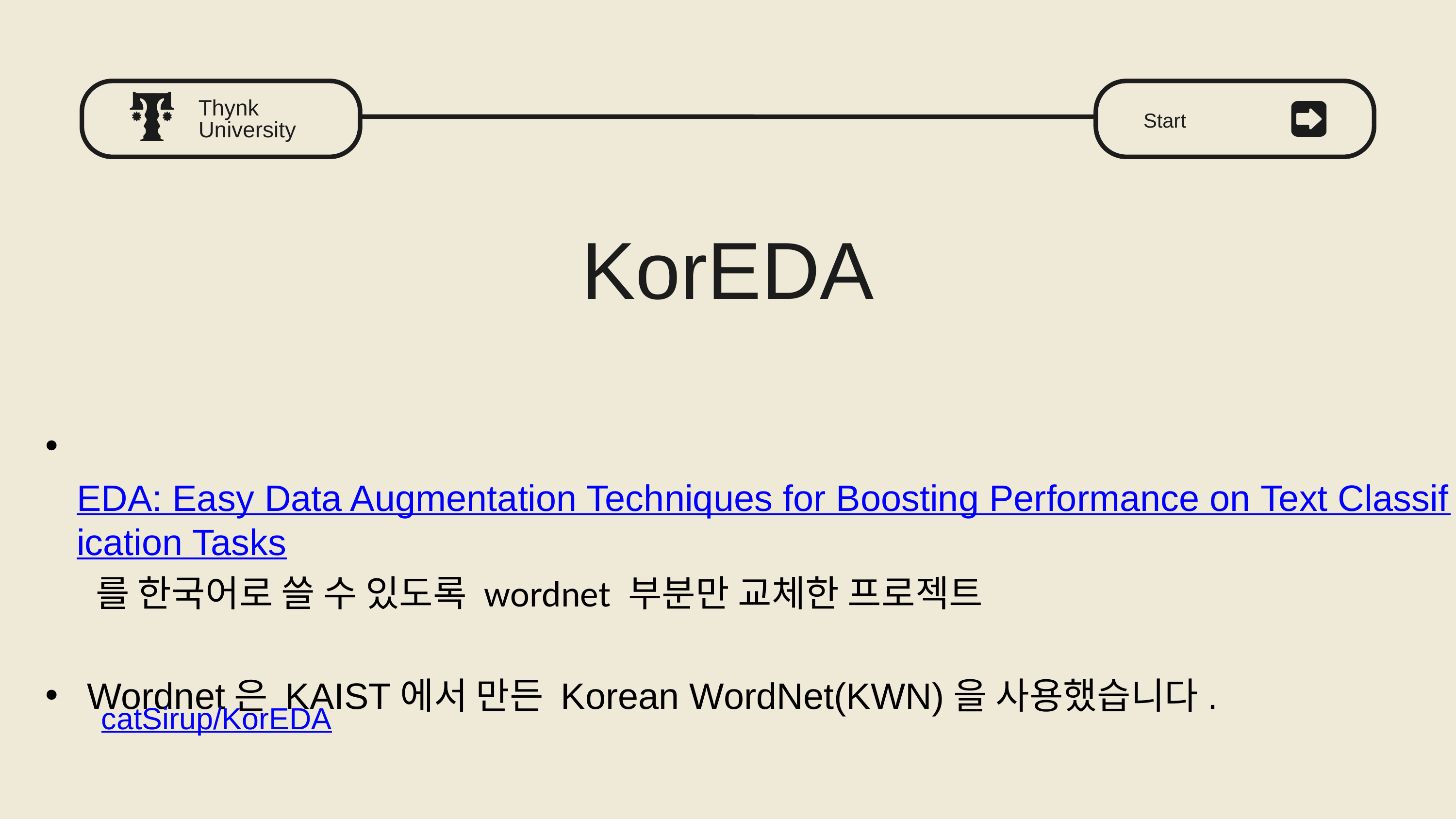

Thynk University

Start

KorEDA
 EDA: Easy Data Augmentation Techniques for Boosting Performance on Text Classification Tasks 를 한국어로 쓸 수 있도록 wordnet 부분만 교체한 프로젝트

 Wordnet은 KAIST에서 만든 Korean WordNet(KWN)을 사용했습니다.

catSirup/KorEDA